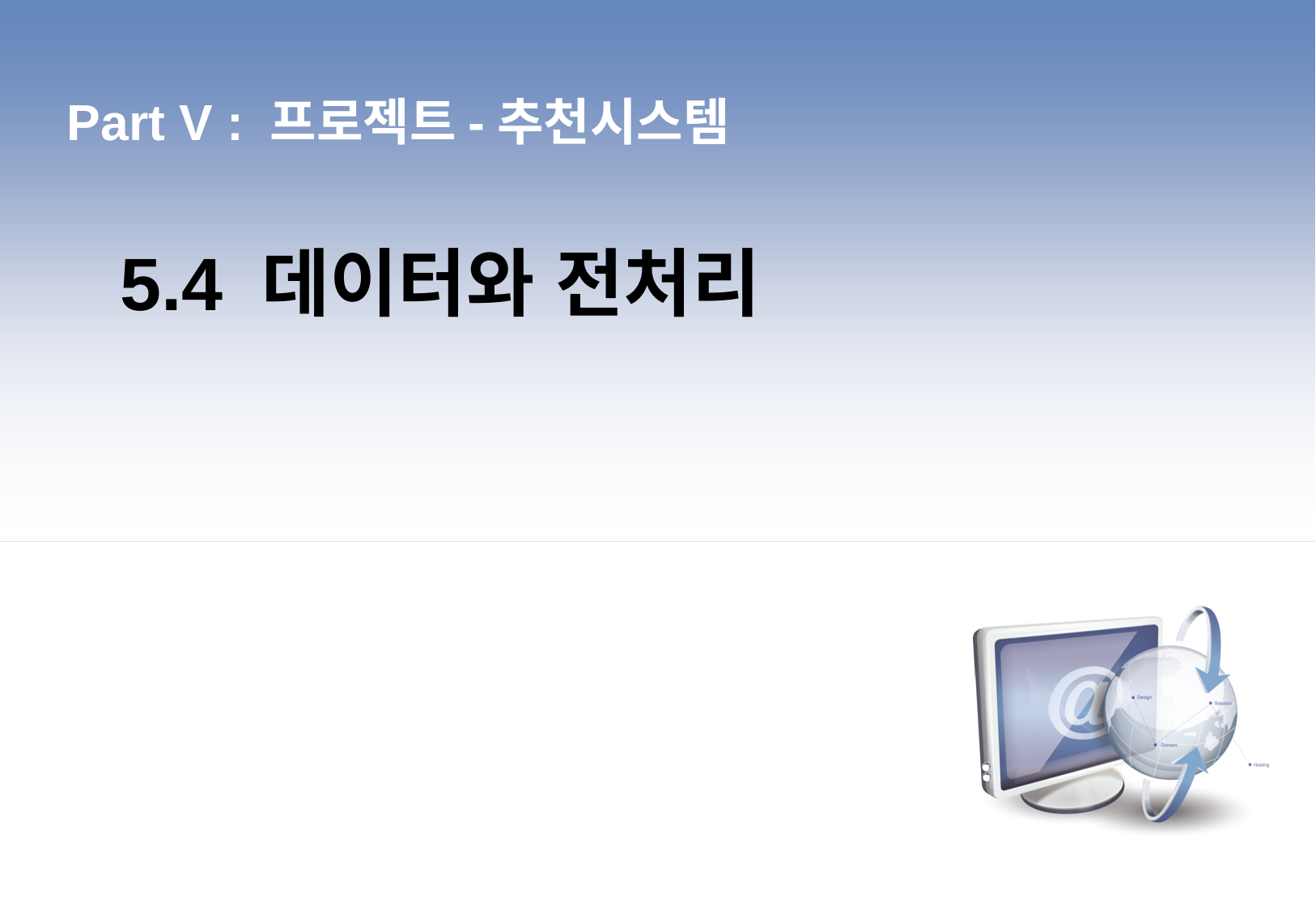

Part V : 프로젝트-추천시스템
5.4 데이터와 전처리